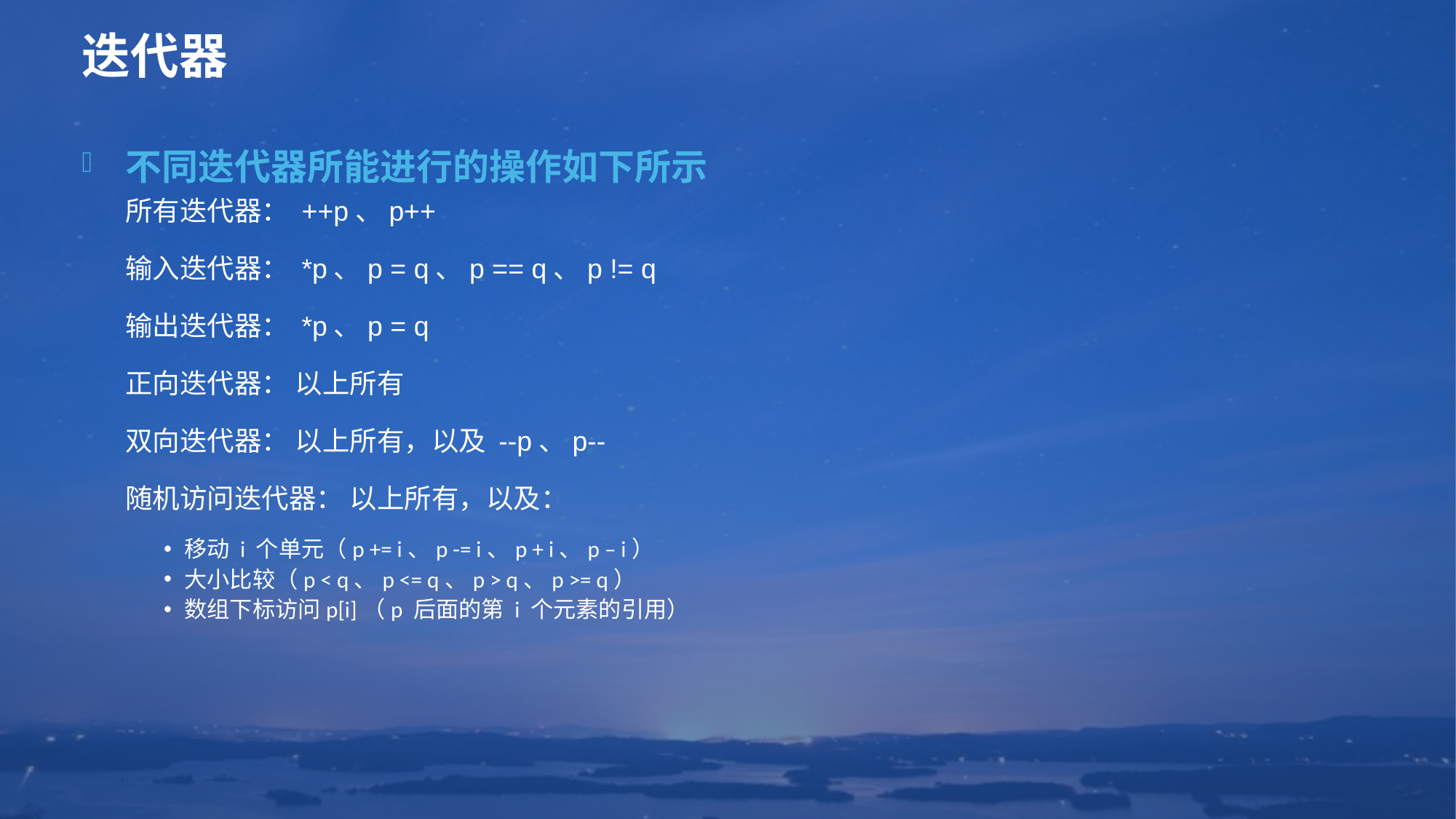

# 迭代器
不同迭代器所能进行的操作如下所示
所有迭代器： ++p、p++
输入迭代器： *p、p = q、p == q、p != q
输出迭代器： *p、p = q
正向迭代器： 以上所有
双向迭代器： 以上所有，以及 --p、p--
随机访问迭代器： 以上所有，以及：
移动 i 个单元（p += i、p -= i、p + i、p – i）
大小比较（p < q、p <= q、p > q、p >= q）
数组下标访问p[i]（p 后面的第 i 个元素的引用）